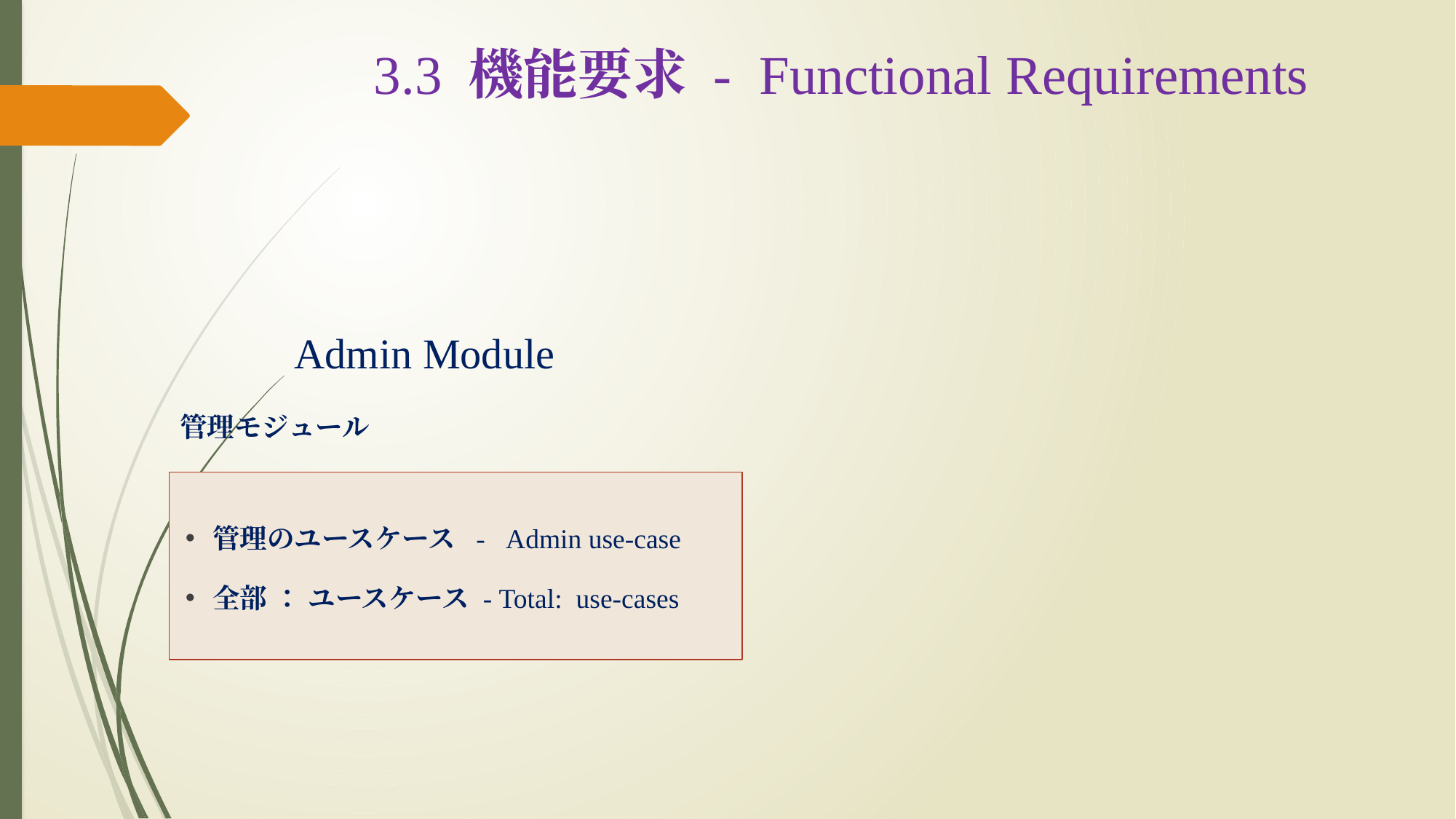

# 3.3 機能要求 -  Functional Requirements
	Admin Module

管理モジュール

   admin

管理のユースケース  -   Admin use-case
全部 ： ユースケース - Total:  use-cases